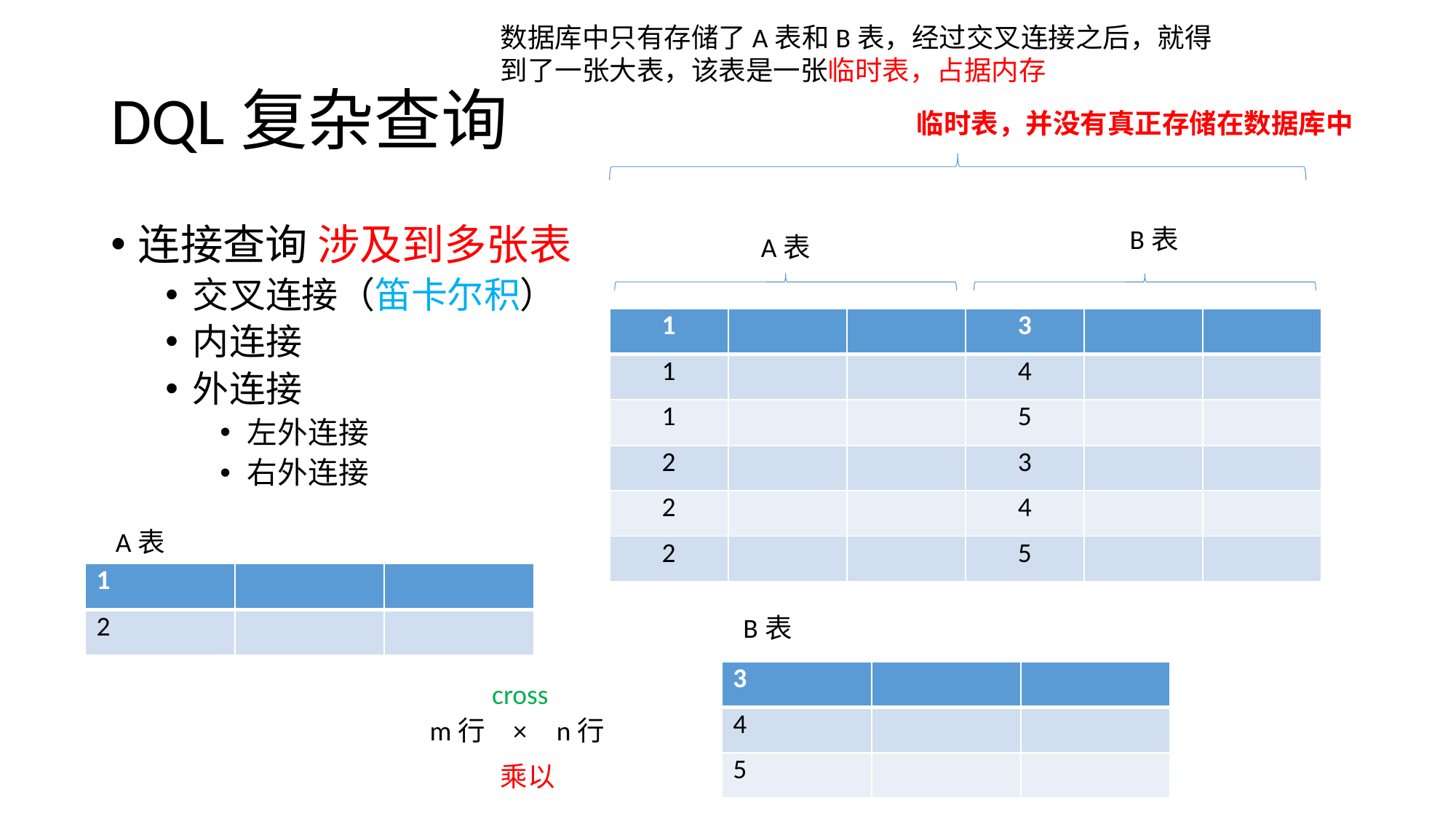

数据库中只有存储了A表和B表，经过交叉连接之后，就得到了一张大表，该表是一张临时表，占据内存
# DQL复杂查询
临时表，并没有真正存储在数据库中

B表
连接查询 涉及到多张表
交叉连接（笛卡尔积）
内连接
外连接
左外连接
右外连接
A表
| 1 |  |  | 3 |  |  |
| --- | --- | --- | --- | --- | --- |
| 1 |  |  | 4 |  |  |
| 1 |  |  | 5 |  |  |
| 2 |  |  | 3 |  |  |
| 2 |  |  | 4 |  |  |
| 2 |  |  | 5 |  |  |
A表
| 1 |  |  |
| --- | --- | --- |
| 2 |  |  |
B表
| 3 |  |  |
| --- | --- | --- |
| 4 |  |  |
| 5 |  |  |
cross
m行
×
n行
乘以